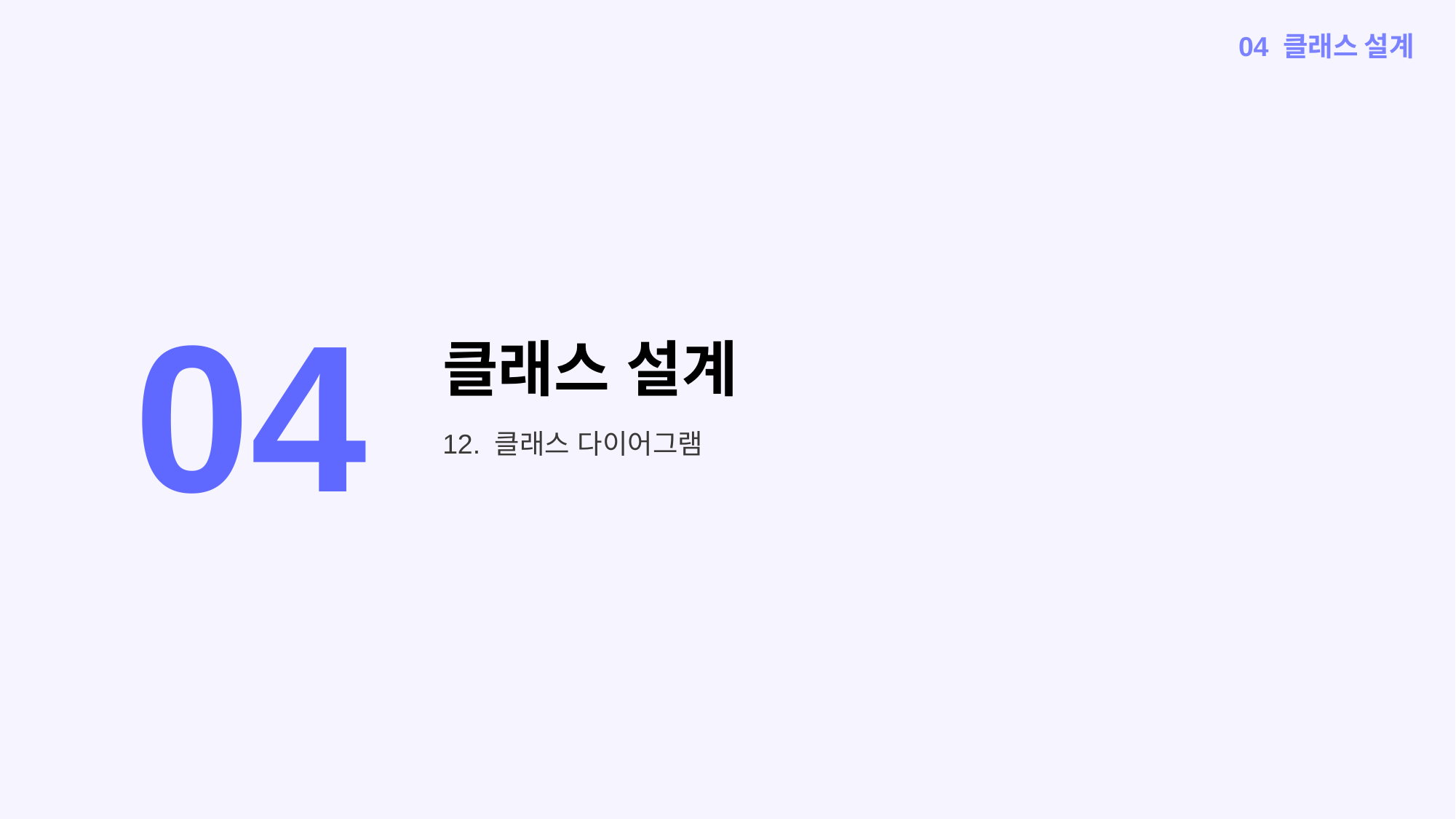

04 클래스 설계
04
클래스 설계
12. 클래스 다이어그램